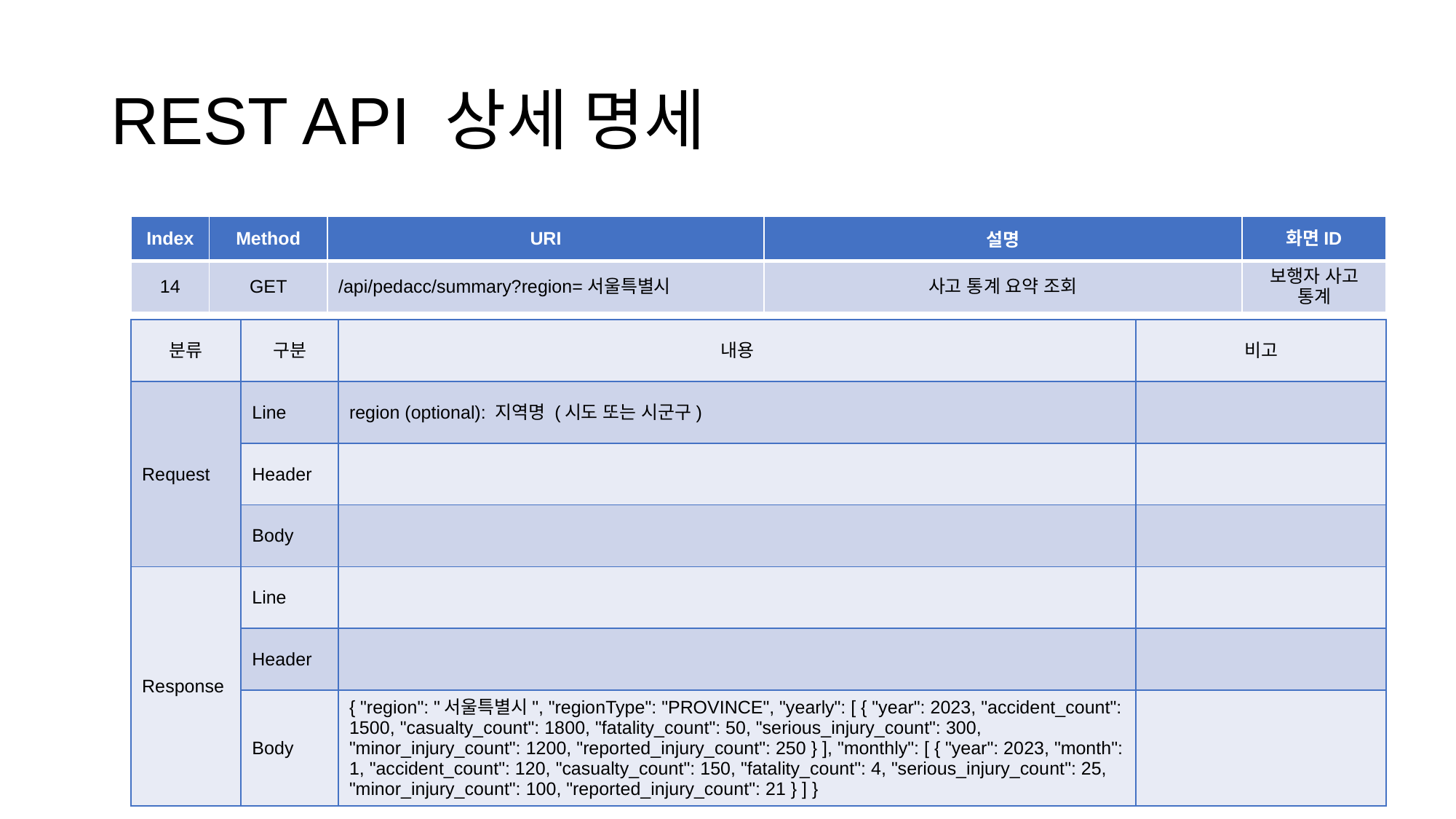

# REST API 상세 명세
| Index | Method | URI | 설명 | 화면ID |
| --- | --- | --- | --- | --- |
| 14 | GET | /api/pedacc/summary?region=서울특별시 | 사고 통계 요약 조회 | 보행자 사고 통계 |
| 분류 | 구분 | 내용 | 비고 |
| --- | --- | --- | --- |
| Request | Line | region (optional): 지역명 (시도 또는 시군구) |  |
|  | Header |  |  |
|  | Body |  |  |
| Response | Line |  |  |
|  | Header |  |  |
|  | Body | { "region": "서울특별시", "regionType": "PROVINCE", "yearly": [ { "year": 2023, "accident\_count": 1500, "casualty\_count": 1800, "fatality\_count": 50, "serious\_injury\_count": 300, "minor\_injury\_count": 1200, "reported\_injury\_count": 250 } ], "monthly": [ { "year": 2023, "month": 1, "accident\_count": 120, "casualty\_count": 150, "fatality\_count": 4, "serious\_injury\_count": 25, "minor\_injury\_count": 100, "reported\_injury\_count": 21 } ] } |  |